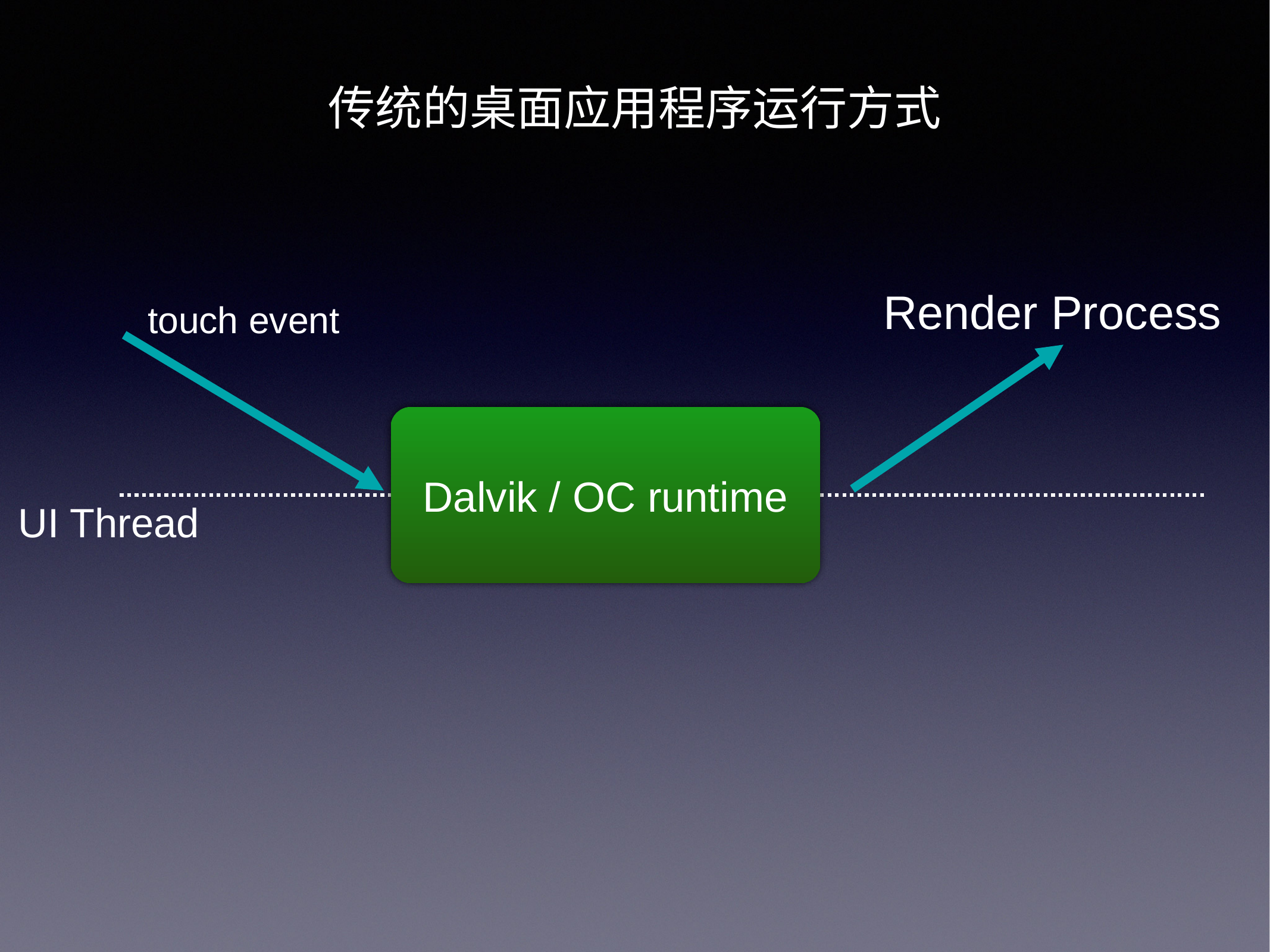

传统的桌面应用程序运行方式
Render Process
touch event

Dalvik / OC runtime
UI Thread